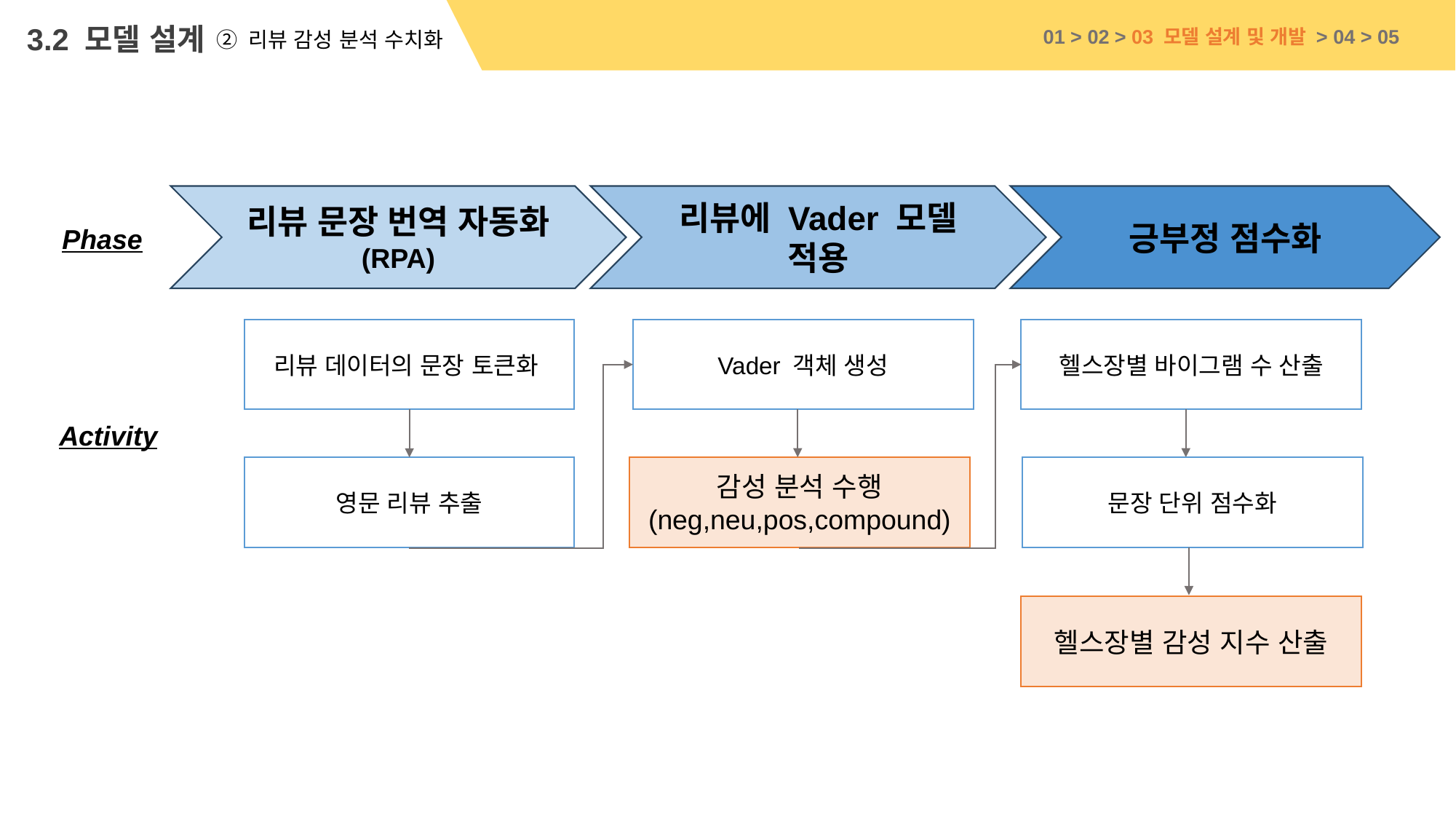

3.2 모델 설계
01 > 02 > 03 모델 설계 및 개발 > 04 > 05
② 리뷰 감성 분석 수치화
리뷰에 Vader 모델 적용
긍부정 점수화
리뷰 문장 번역 자동화
(RPA)
Phase
리뷰 데이터의 문장 토큰화
Vader 객체 생성
헬스장별 바이그램 수 산출
Activity
영문 리뷰 추출
감성 분석 수행
(neg,neu,pos,compound)
문장 단위 점수화
헬스장별 감성 지수 산출